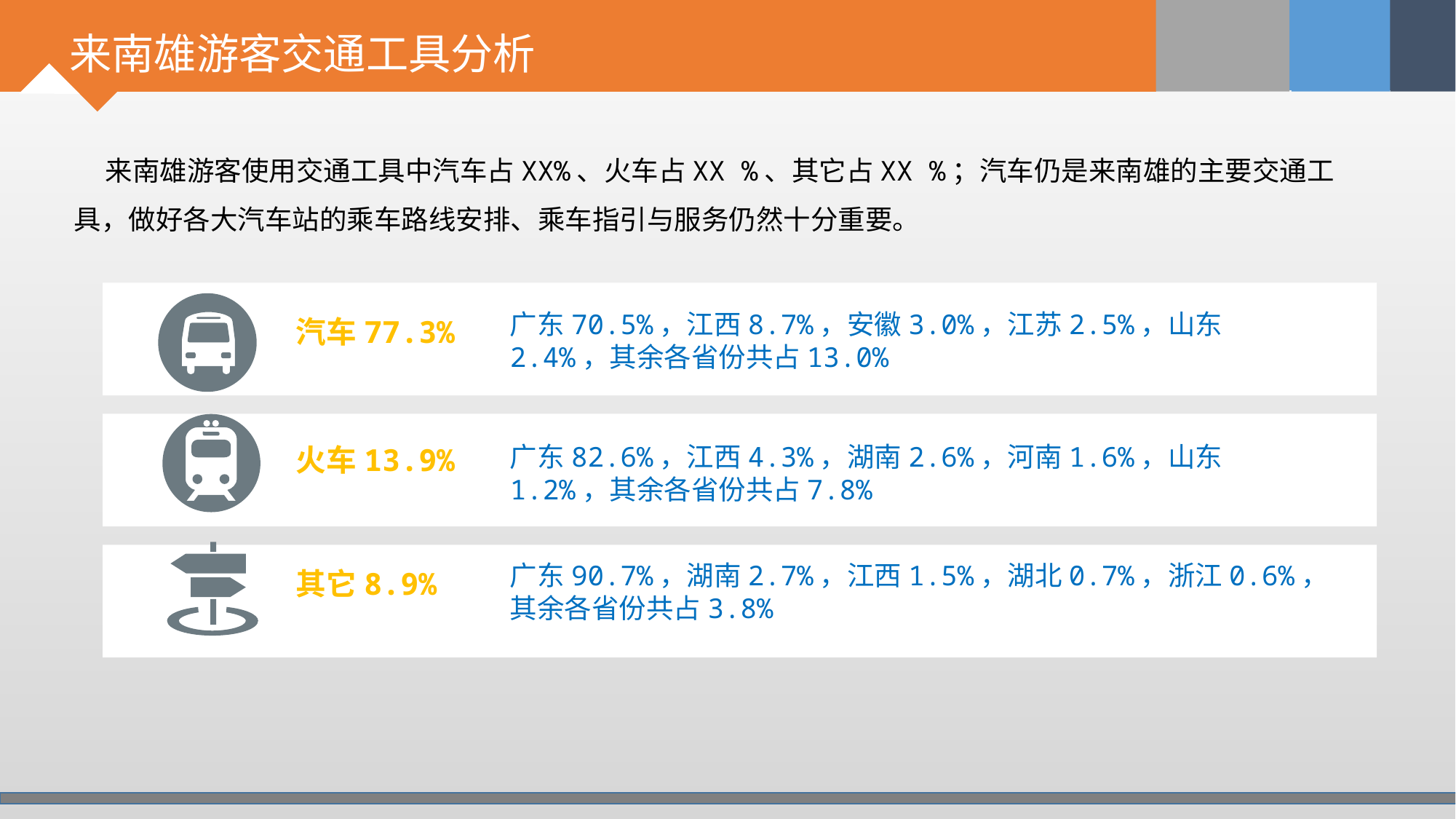

# 来南雄游客交通工具分析
    来南雄游客使用交通工具中汽车占XX%、火车占XX %、其它占XX %；汽车仍是来南雄的主要交通工具，做好各大汽车站的乘车路线安排、乘车指引与服务仍然十分重要。

广东70.5%，江西8.7%，安徽3.0%，江苏2.5%，山东2.4%，其余各省份共占13.0%
汽车77.3%

广东82.6%，江西4.3%，湖南2.6%，河南1.6%，山东1.2%，其余各省份共占7.8%
火车13.9%

广东90.7%，湖南2.7%，江西1.5%，湖北0.7%，浙江0.6%，其余各省份共占3.8%
其它8.9%